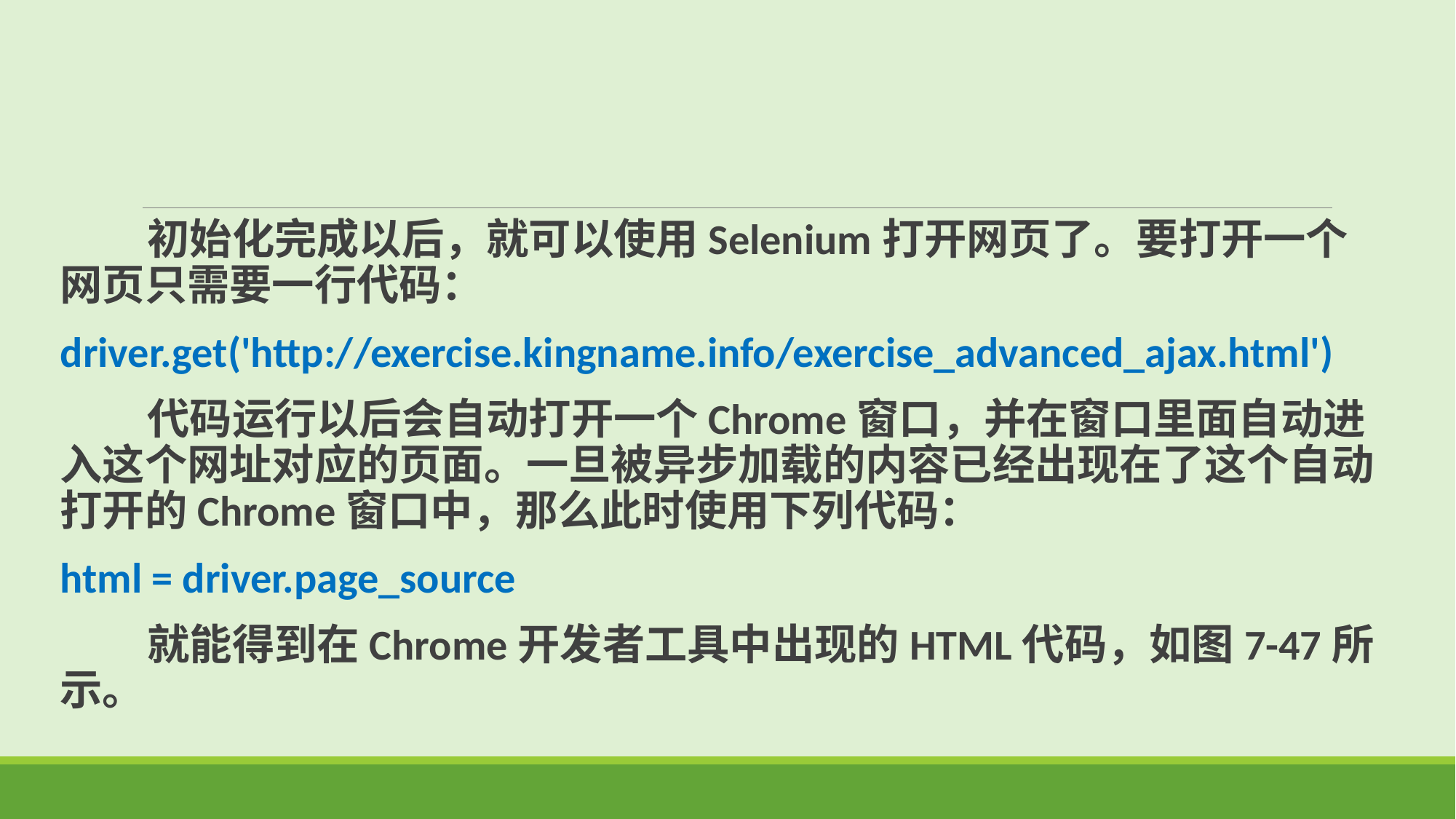

初始化完成以后，就可以使用Selenium打开网页了。要打开一个网页只需要一行代码：
driver.get('http://exercise.kingname.info/exercise_advanced_ajax.html')
        代码运行以后会自动打开一个Chrome窗口，并在窗口里面自动进入这个网址对应的页面。一旦被异步加载的内容已经出现在了这个自动打开的Chrome窗口中，那么此时使用下列代码：
html = driver.page_source
        就能得到在Chrome开发者工具中出现的HTML代码，如图7-47所示。